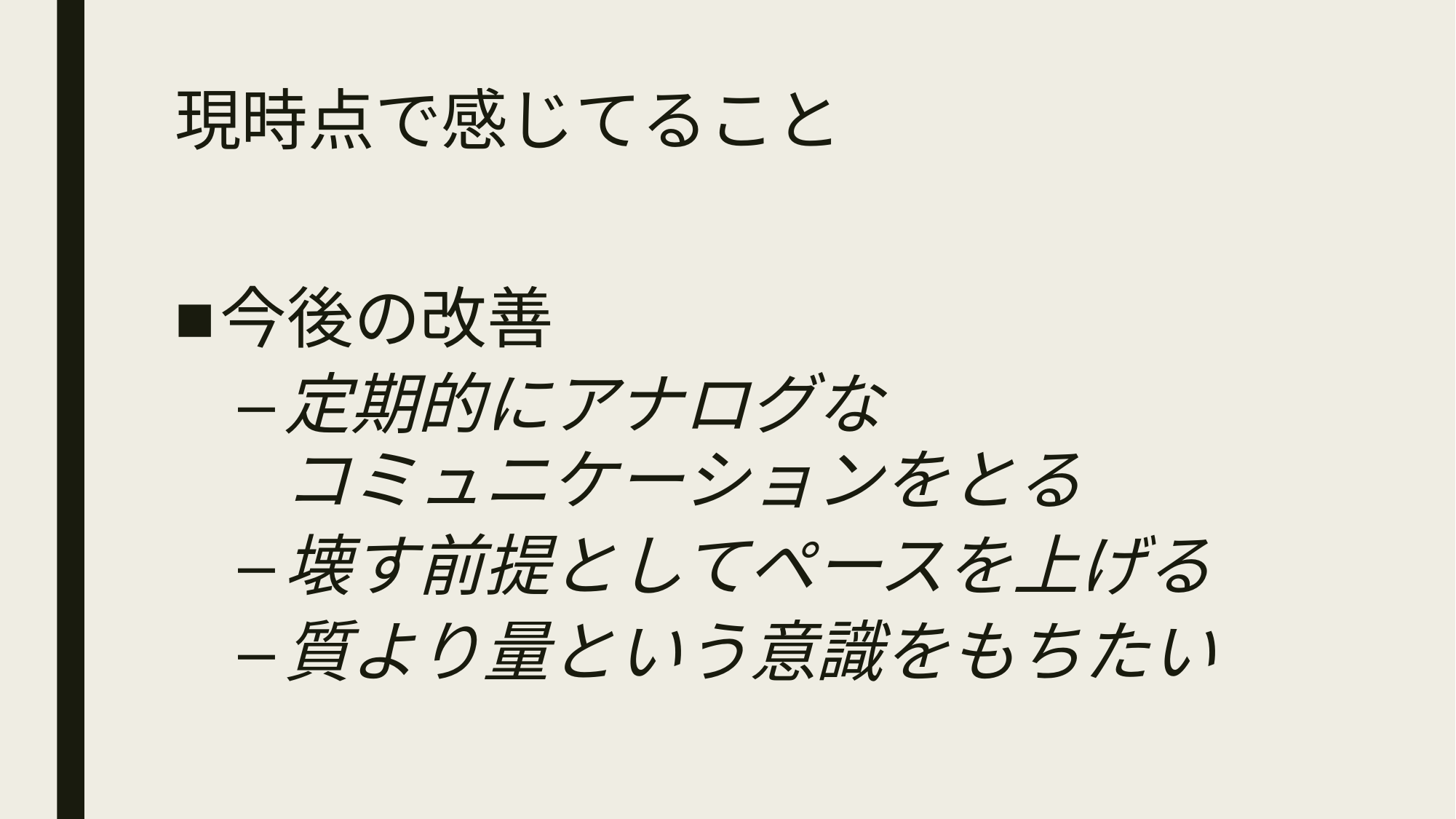

# 現時点で感じてること
今後の改善
定期的にアナログな
コミュニケーションをとる
壊す前提としてペースを上げる
質より量という意識をもちたい